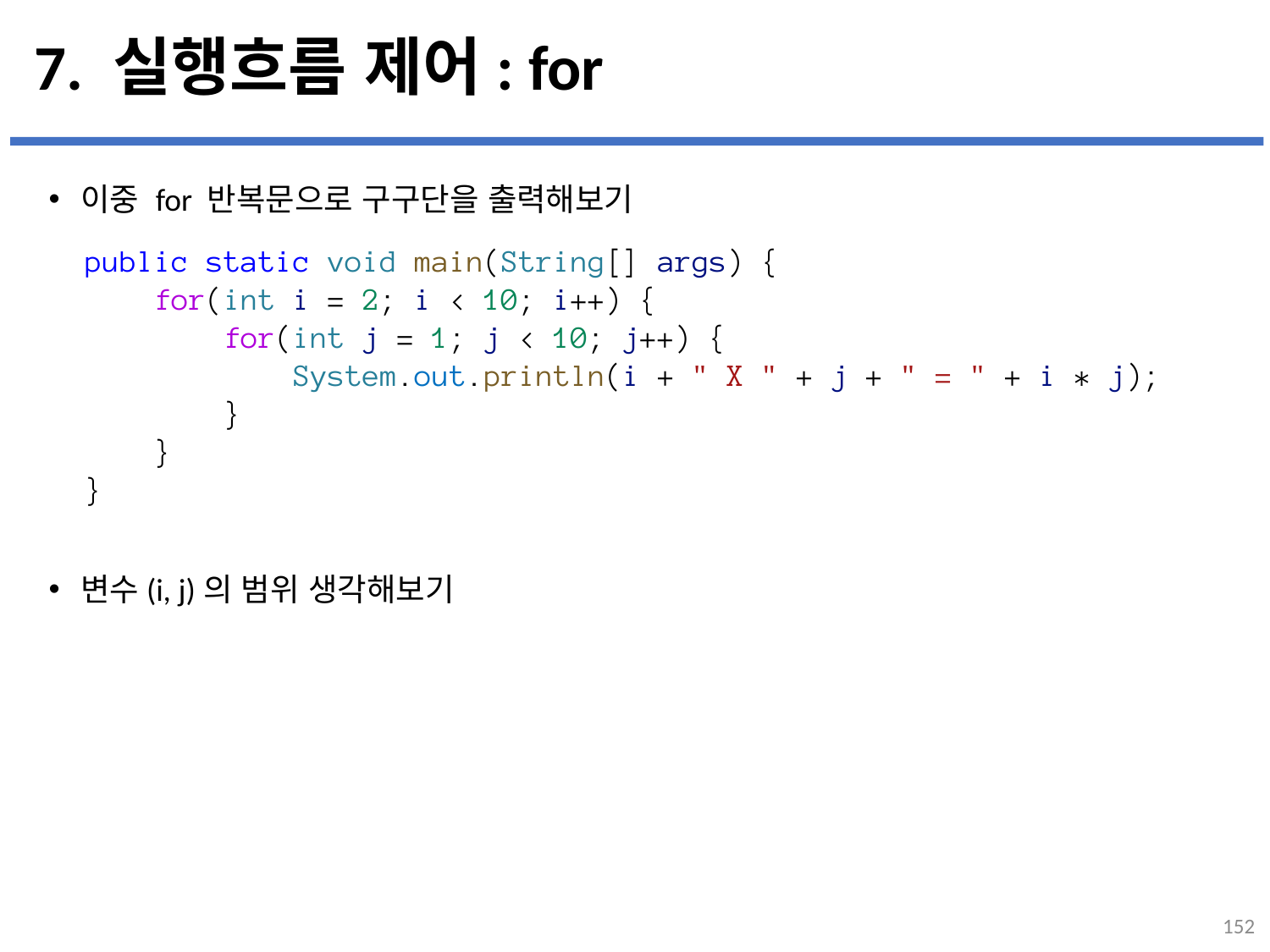

# 7. 실행흐름 제어: for
이중 for 반복문으로 구구단을 출력해보기

변수(i, j)의 범위 생각해보기
...

설명
public static void main(String[] args) {
    for(int i = 2; i < 10; i++) {
        for(int j = 1; j < 10; j++) {
            System.out.println(i + " X " + j + " = " + i * j);
        }
    }
}
152